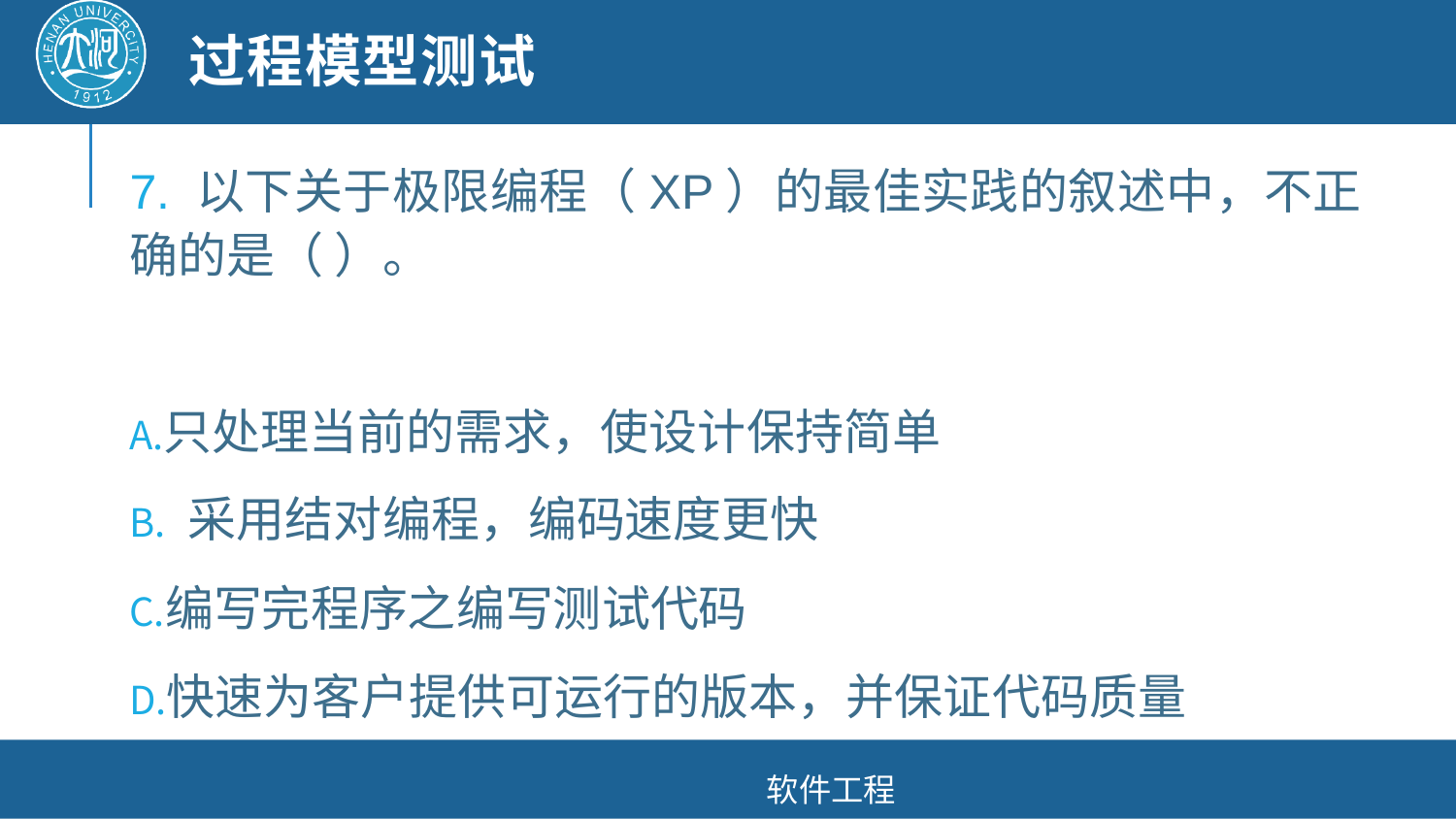

# 过程模型测试
7. 以下关于极限编程（XP）的最佳实践的叙述中，不正确的是（ ）。

只处理当前的需求，使设计保持简单
 采用结对编程，编码速度更快
编写完程序之编写测试代码
快速为客户提供可运行的版本，并保证代码质量

软件工程
9